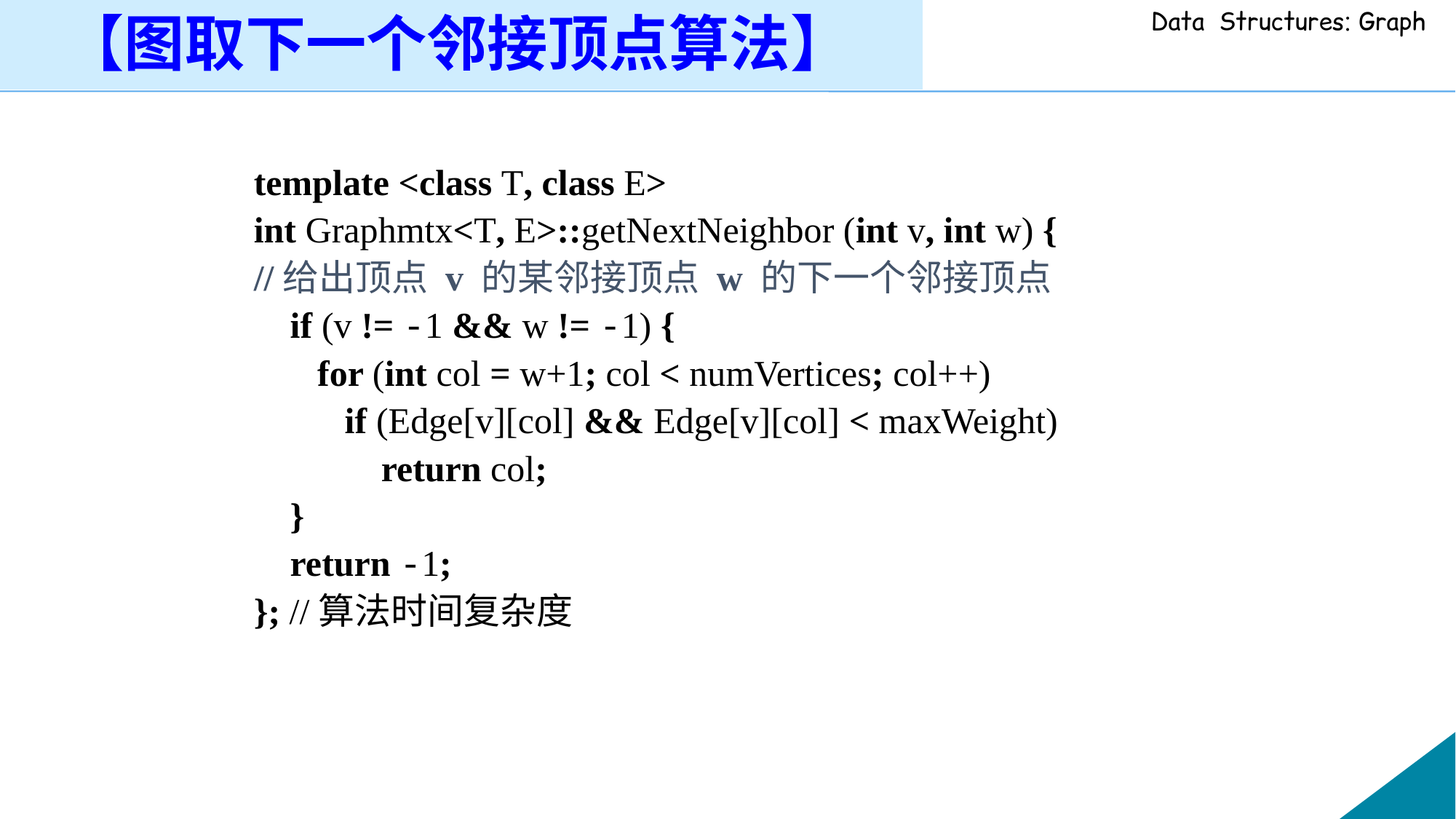

【图取下一个邻接顶点算法】
template <class T, class E>
int Graphmtx<T, E>::getNextNeighbor (int v, int w) {
//给出顶点 v 的某邻接顶点 w 的下一个邻接顶点
    if (v != -1 && w != -1) {
       for (int col = w+1; col < numVertices; col++)
          if (Edge[v][col] && Edge[v][col] < maxWeight)
              return col;
    }
    return -1;
}; //算法时间复杂度